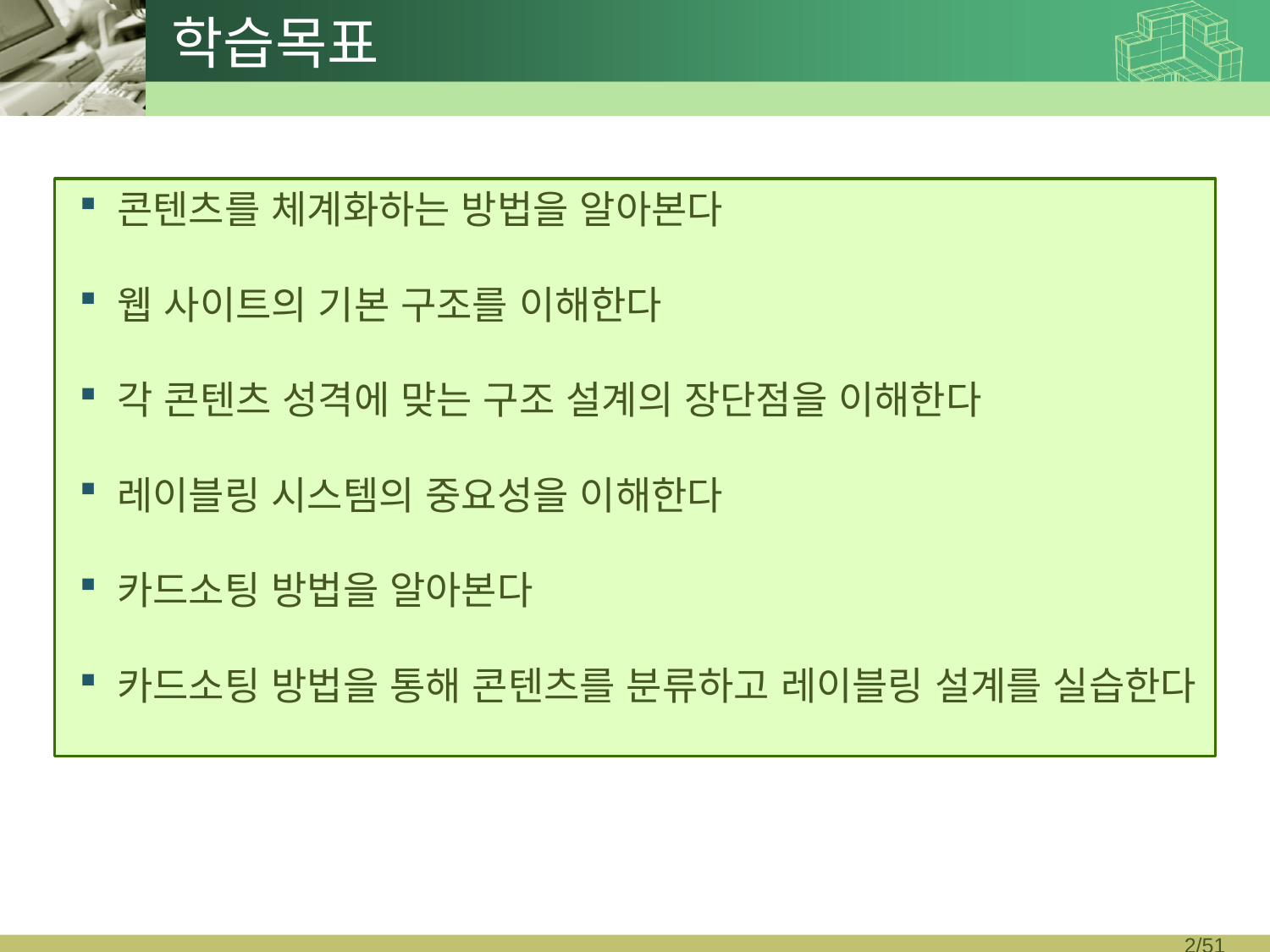

학습목표
콘텐츠를 체계화하는 방법을 알아본다
웹 사이트의 기본 구조를 이해한다
각 콘텐츠 성격에 맞는 구조 설계의 장단점을 이해한다
레이블링 시스템의 중요성을 이해한다
카드소팅 방법을 알아본다
카드소팅 방법을 통해 콘텐츠를 분류하고 레이블링 설계를 실습한다